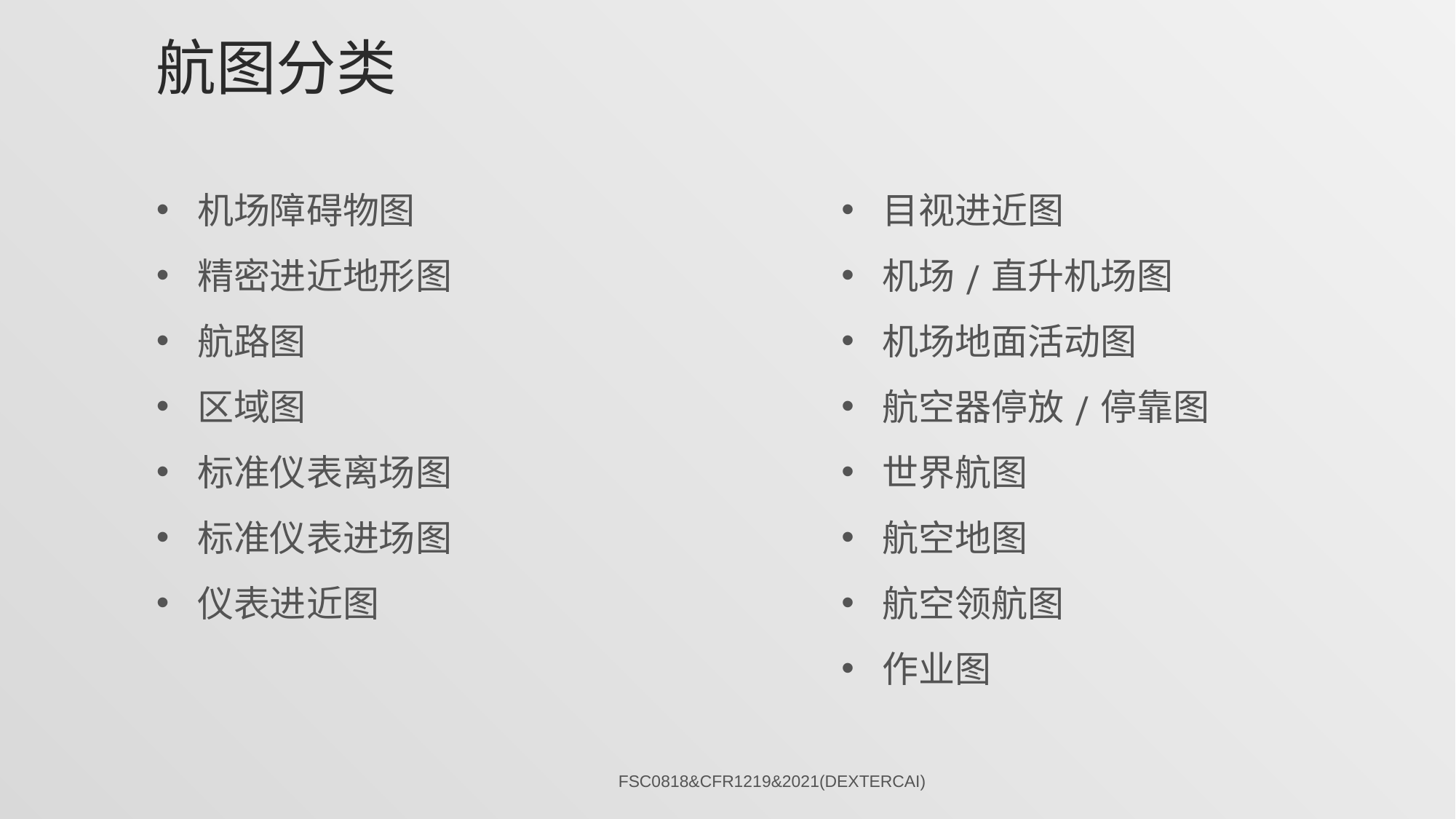

# 航图分类
目视进近图
机场/直升机场图
机场地面活动图
航空器停放/停靠图
世界航图
航空地图
航空领航图
作业图

机场障碍物图
精密进近地形图
航路图
区域图
标准仪表离场图
标准仪表进场图
仪表进近图
FSC0818&CFR1219&2021(DexterCai)